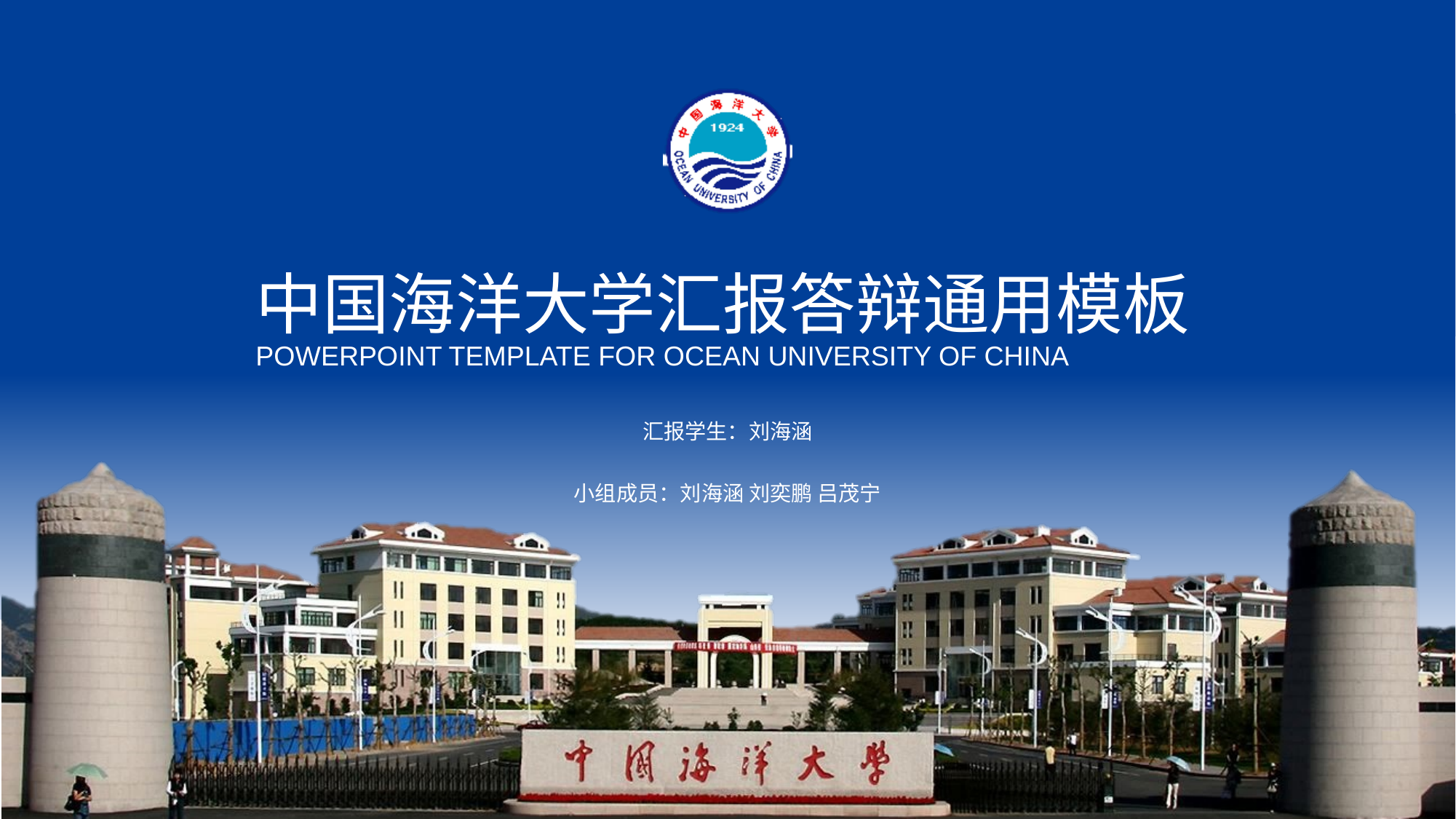

# 中国海洋大学汇报答辩通用模板
POWERPOINT TEMPLATE FOR OCEAN UNIVERSITY OF CHINA
汇报学生：刘海涵
小组成员：刘海涵 刘奕鹏 吕茂宁